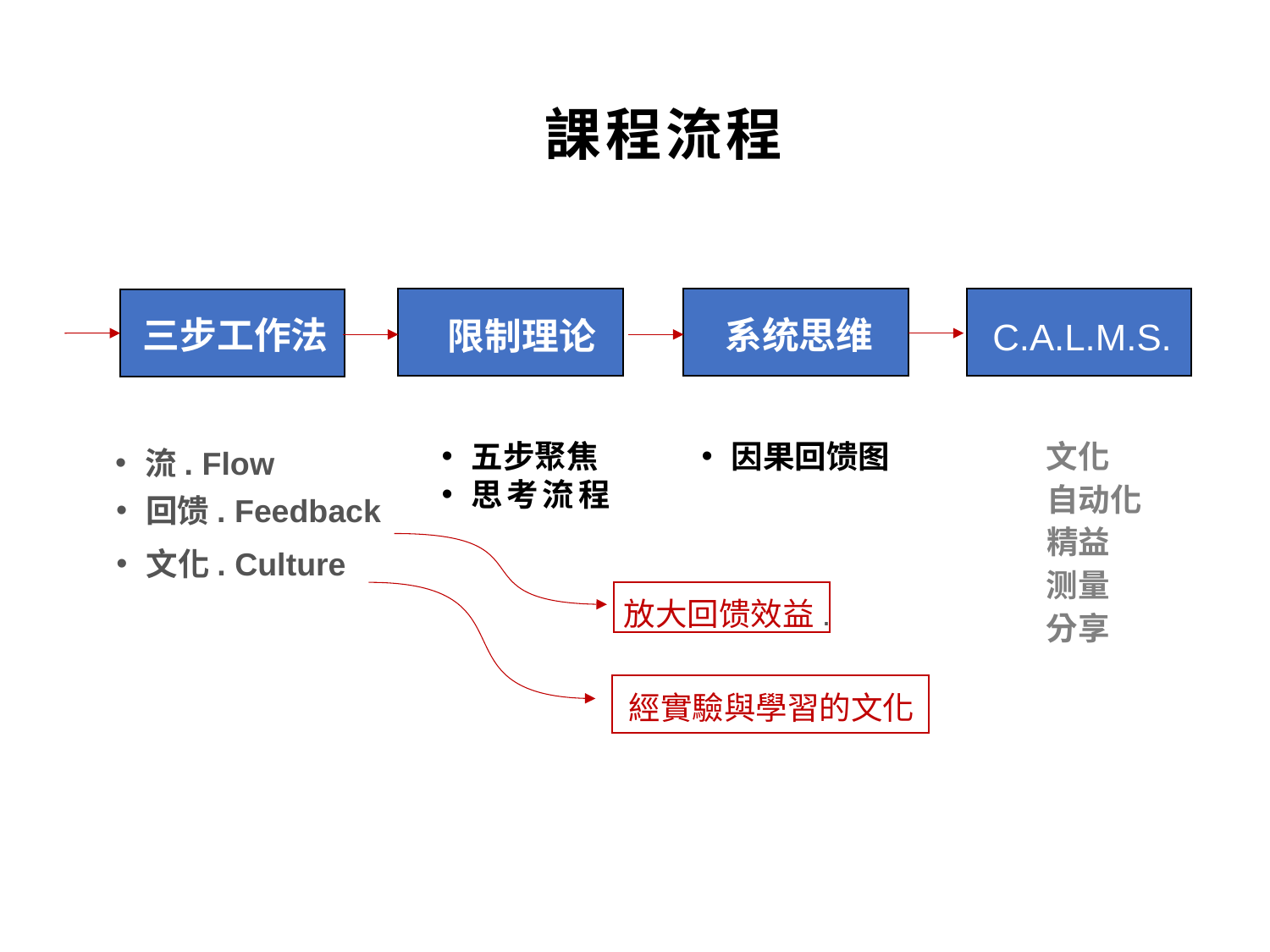

課程流程

三步工作法
系统思维
限制理论
C.A.L.M.S.
因果回馈图
文化
五步聚焦
思考流程
流. Flow
自动化
回馈. Feedback
精益
文化. Culture
测量

放大回馈效益.
分享

經實驗與學習的文化